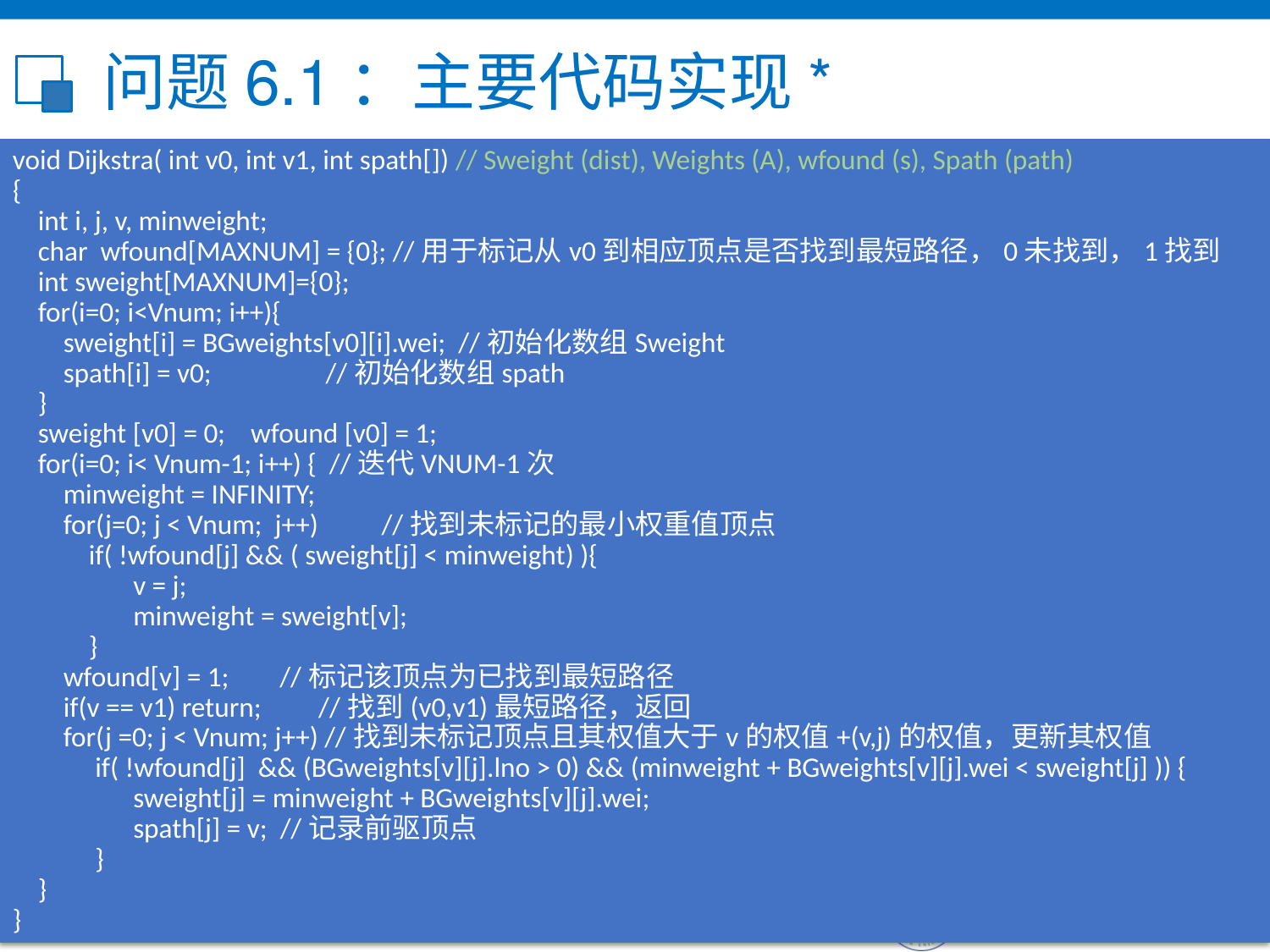

# 问题6.1：主要代码实现*
void Dijkstra( int v0, int v1, int spath[]) // Sweight (dist), Weights (A), wfound (s), Spath (path)
{
    int i, j, v, minweight;
    char  wfound[MAXNUM] = {0}; //用于标记从v0到相应顶点是否找到最短路径，0未找到，1找到
    int sweight[MAXNUM]={0};
    for(i=0; i<Vnum; i++){
        sweight[i] = BGweights[v0][i].wei;  //初始化数组Sweight
        spath[i] = v0;                  //初始化数组spath
    }
    sweight [v0] = 0;    wfound [v0] = 1;
    for(i=0; i< Vnum-1; i++) {  //迭代VNUM-1次
        minweight = INFINITY;
        for(j=0; j < Vnum;  j++)          //找到未标记的最小权重值顶点
            if( !wfound[j] && ( sweight[j] < minweight) ){
                   v = j;
                   minweight = sweight[v];
            }
        wfound[v] = 1;        //标记该顶点为已找到最短路径
        if(v == v1) return;         //找到(v0,v1)最短路径，返回
        for(j =0; j < Vnum; j++) //找到未标记顶点且其权值大于v的权值+(v,j)的权值，更新其权值
             if( !wfound[j]  && (BGweights[v][j].lno > 0) && (minweight + BGweights[v][j].wei < sweight[j] )) {
                   sweight[j] = minweight + BGweights[v][j].wei;
                   spath[j] = v;  //记录前驱顶点
             }
    }
}
6/5/2022
84